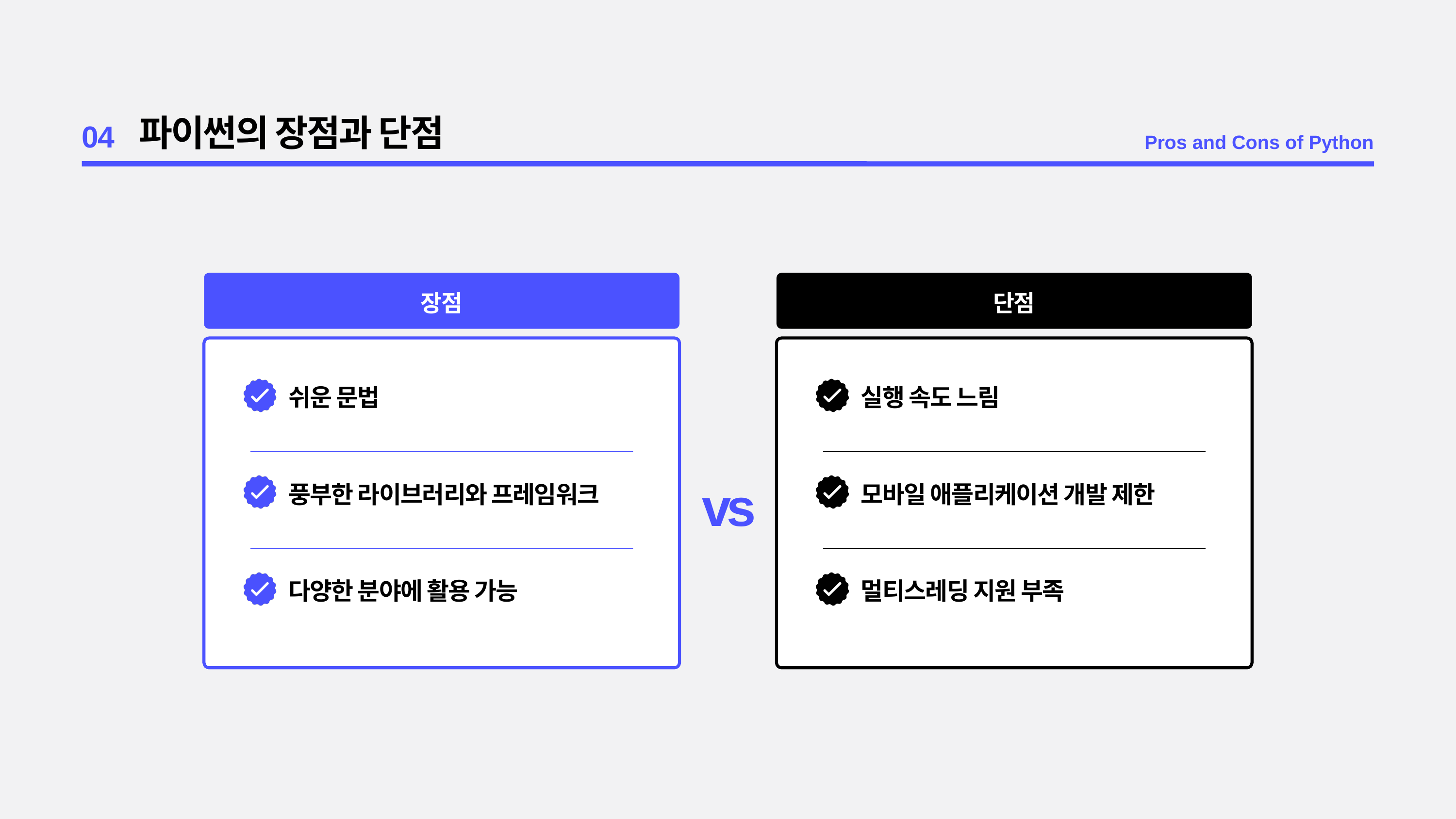

04
파이썬의 장점과 단점
Pros and Cons of Python

장점
단점

쉬운 문법
실행 속도 느림

vs
풍부한 라이브러리와 프레임워크
모바일 애플리케이션 개발 제한

다양한 분야에 활용 가능
멀티스레딩 지원 부족